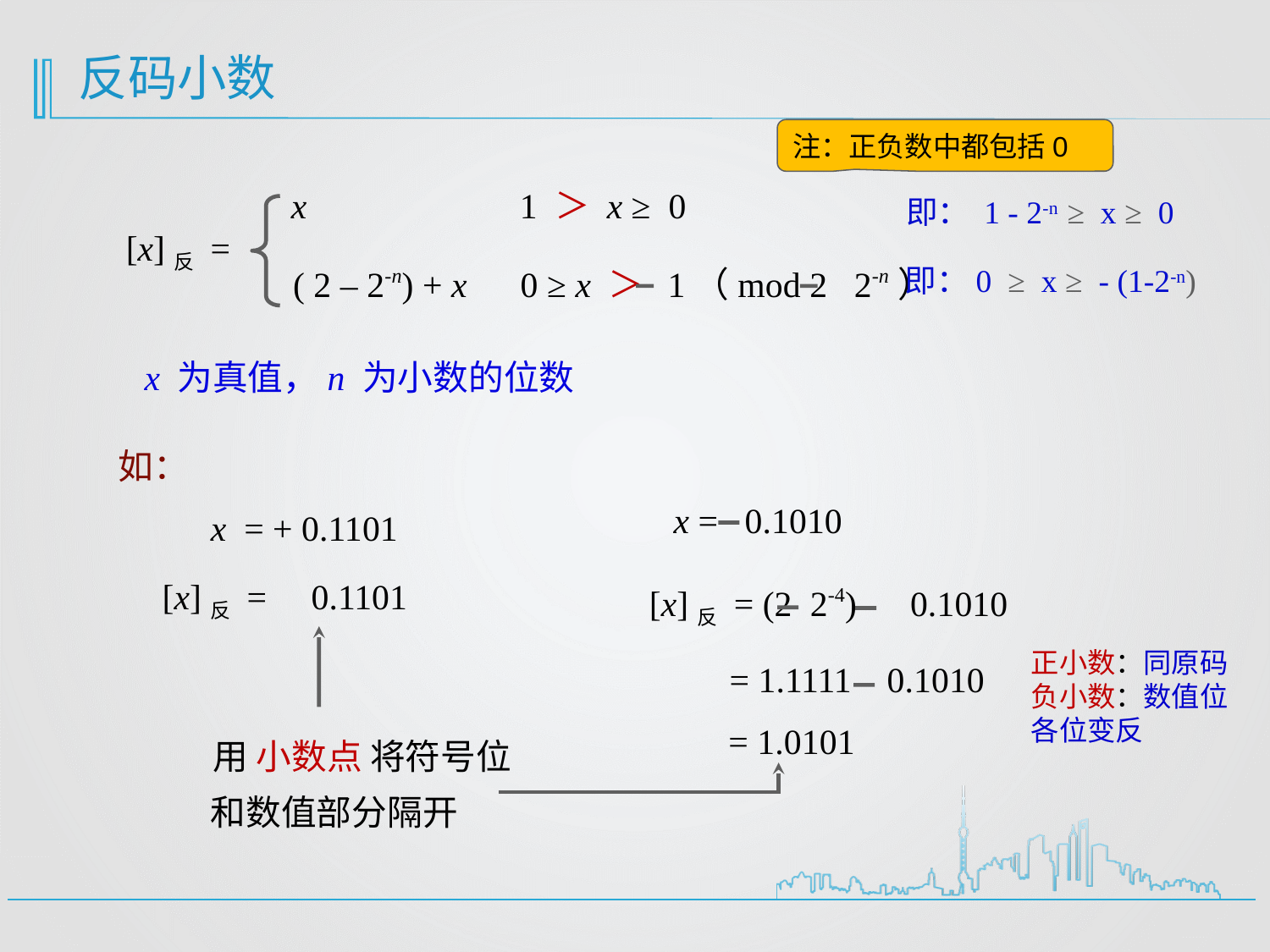

反码小数
注：正负数中都包括0
x                        1 ＞ x ≥  0

[x]反 =
( 2 – 2-n) + x      0 ≥ x ＞  1（mod 2   2-n）

即： 1 - 2-n  ≥  x ≥  0
即：0  ≥  x ≥  - (1-2-n)
x 为真值，n 为小数的位数
如：
x =   0.1010

x  = + 0.1101
[x]反 =     0.1101
[x]反 = (2  2-4)      0.1010

正小数：同原码
负小数：数值位各位变反
= 1.1111    0.1010

= 1.0101
用 小数点 将符号位
和数值部分隔开